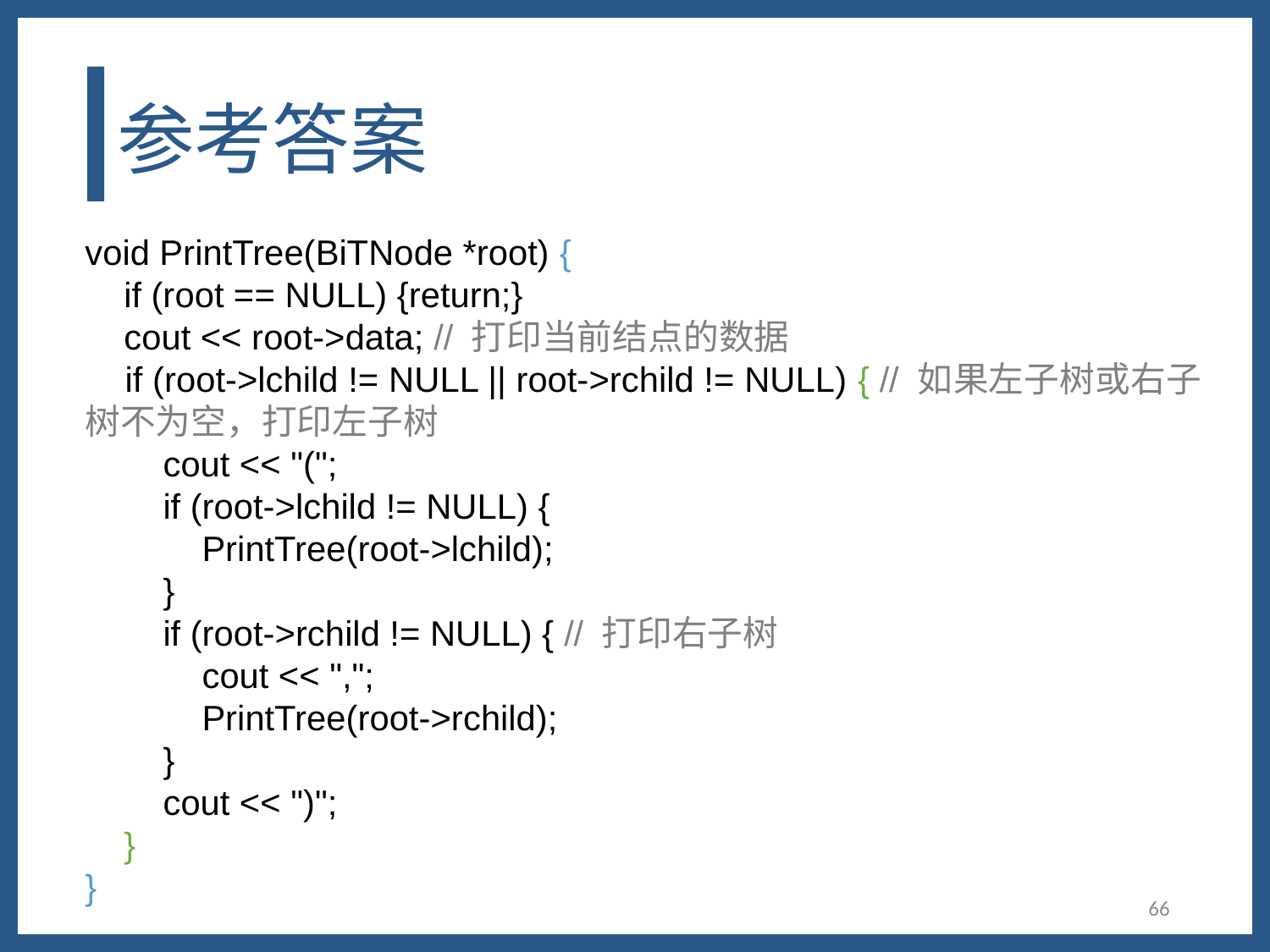

# 参考答案
void PrintTree(BiTNode *root) {
    if (root == NULL) {return;}
    cout << root->data; // 打印当前结点的数据
    if (root->lchild != NULL || root->rchild != NULL) { // 如果左子树或右子树不为空，打印左子树
        cout << "(";
        if (root->lchild != NULL) {
            PrintTree(root->lchild);
        }
        if (root->rchild != NULL) { // 打印右子树
            cout << ",";
            PrintTree(root->rchild);
        }
        cout << ")";
    }
}
66